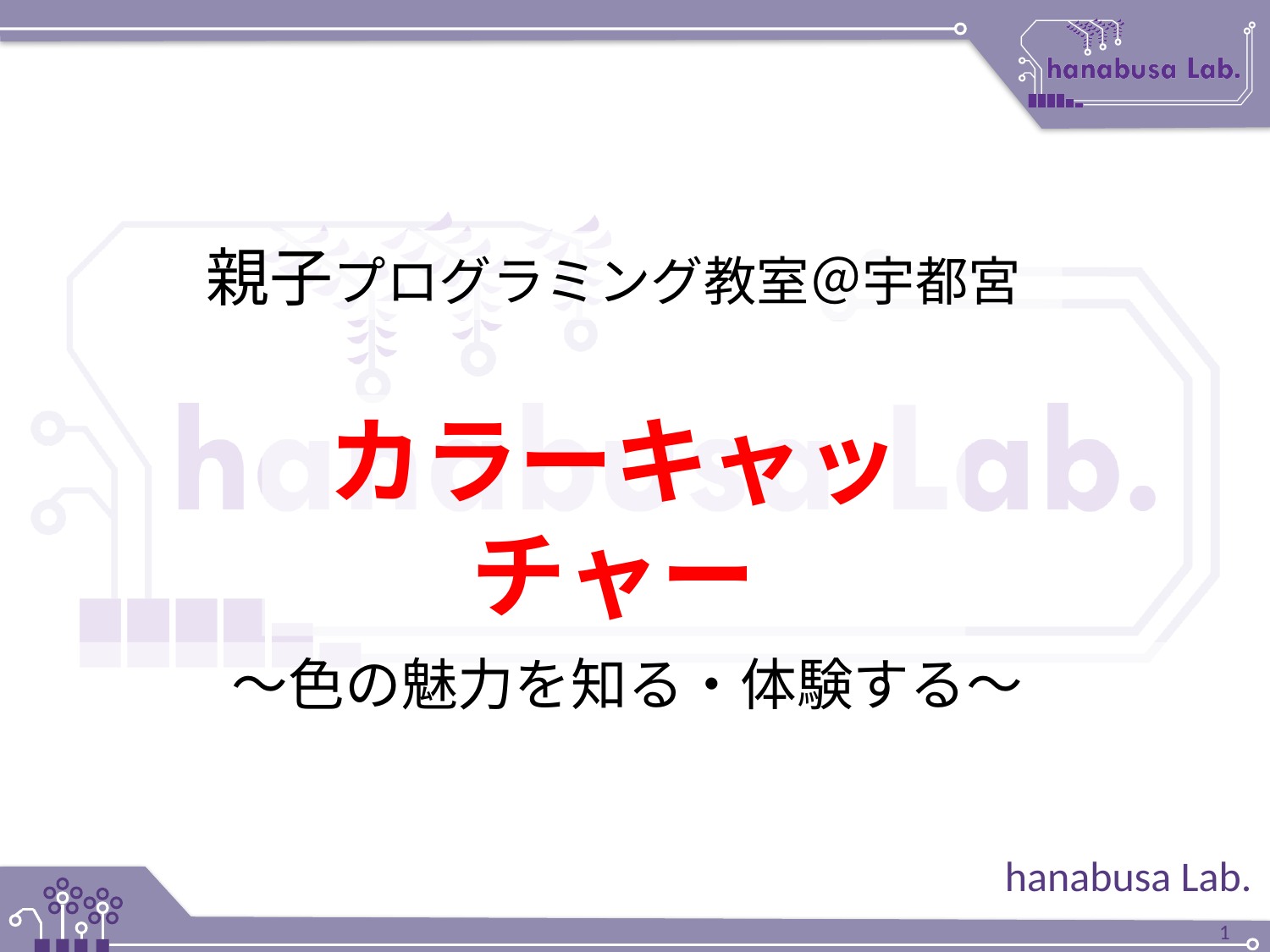

親子プログラミング教室＠宇都宮
カラーキャッチャー
〜色の魅力を知る・体験する〜
hanabusa Lab.